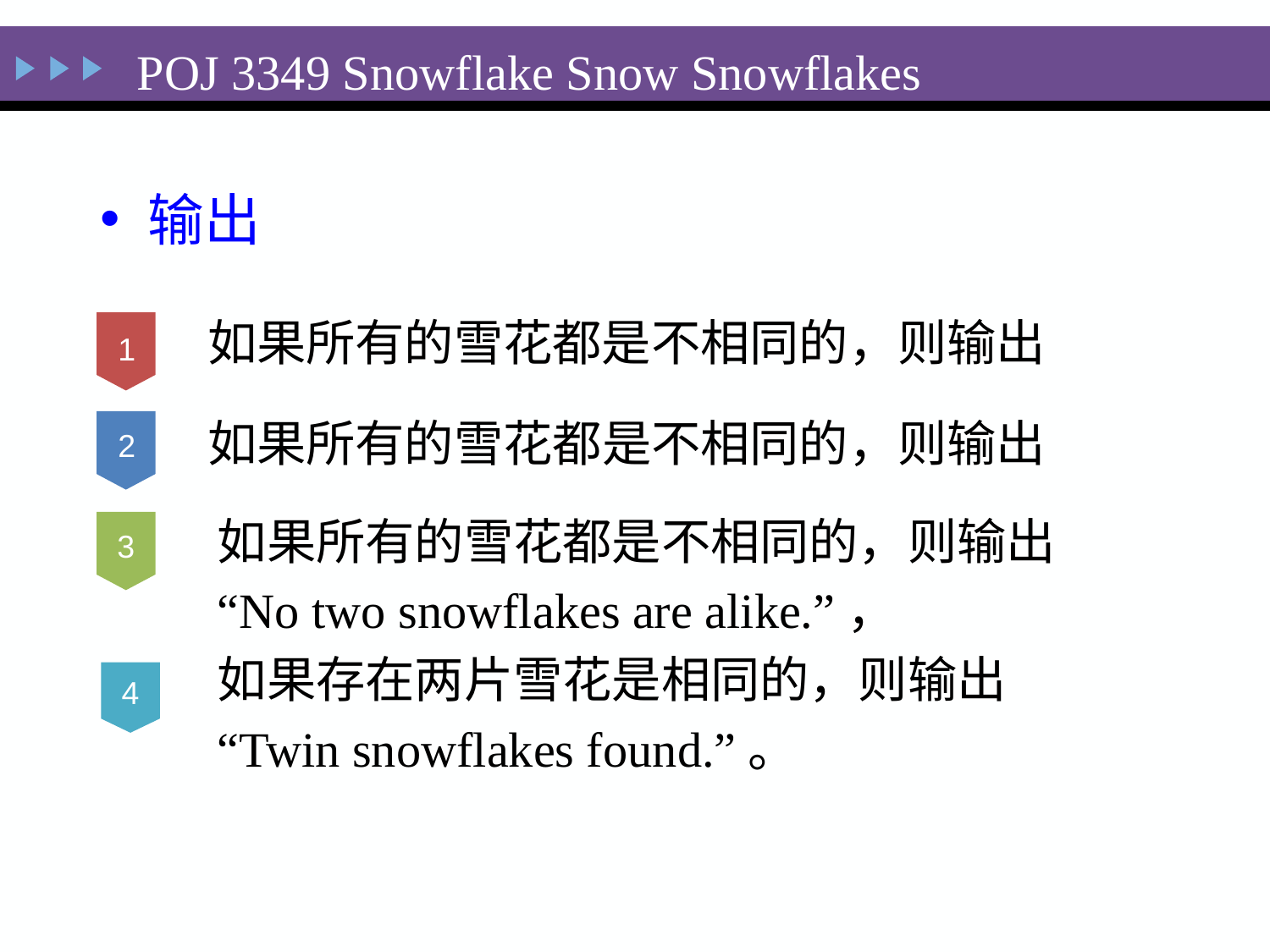

POJ 3349 Snowflake Snow Snowflakes
输出
如果所有的雪花都是不相同的，则输出
1

2

如果所有的雪花都是不相同的，则输出
如果所有的雪花都是不相同的，则输出
“No two snowflakes are alike.”，
如果存在两片雪花是相同的，则输出
“Twin snowflakes found.”。
3

4